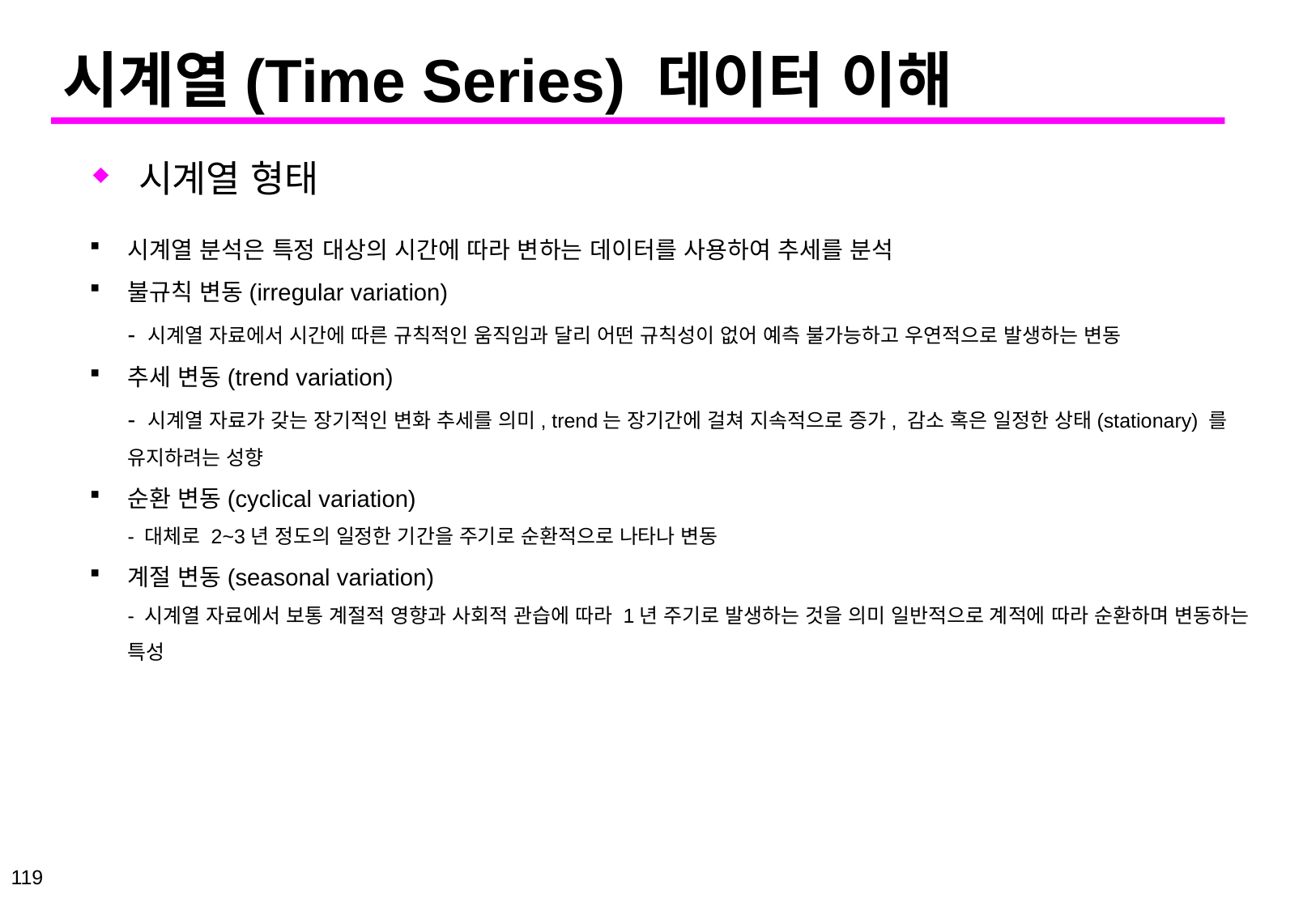

# 시계열(Time Series) 데이터 이해
시계열 형태
시계열 분석은 특정 대상의 시간에 따라 변하는 데이터를 사용하여 추세를 분석
불규칙 변동(irregular variation)
- 시계열 자료에서 시간에 따른 규칙적인 움직임과 달리 어떤 규칙성이 없어 예측 불가능하고 우연적으로 발생하는 변동
추세 변동(trend variation)
- 시계열 자료가 갖는 장기적인 변화 추세를 의미, trend는 장기간에 걸쳐 지속적으로 증가, 감소 혹은 일정한 상태(stationary) 를 유지하려는 성향
순환 변동(cyclical variation)
- 대체로 2~3년 정도의 일정한 기간을 주기로 순환적으로 나타나 변동
계절 변동(seasonal variation)
- 시계열 자료에서 보통 계절적 영향과 사회적 관습에 따라 1년 주기로 발생하는 것을 의미 일반적으로 계적에 따라 순환하며 변동하는 특성
119